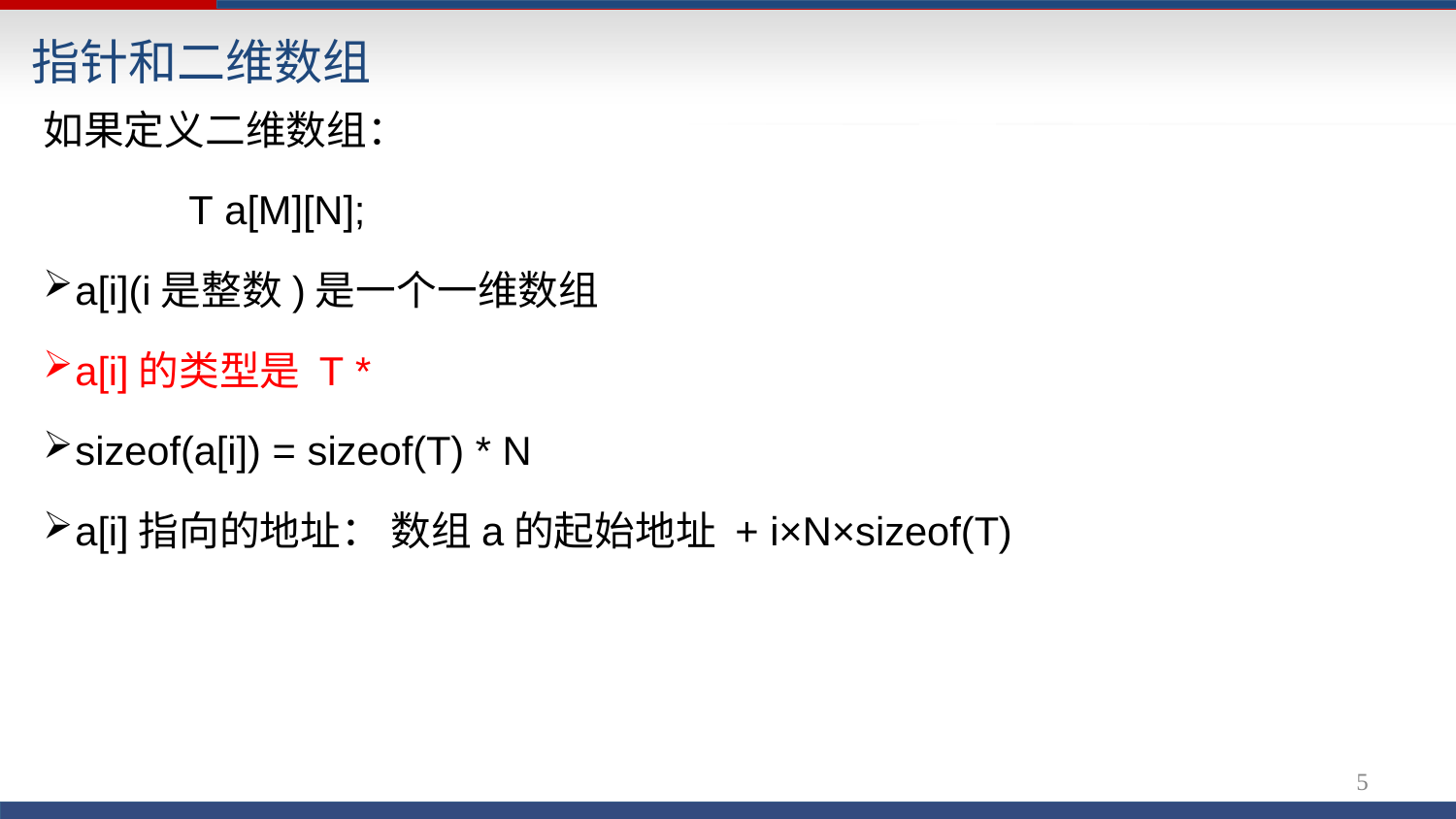

# 指针和二维数组
如果定义二维数组：

T a[M][N];

a[i](i是整数)是一个一维数组

a[i]的类型是 T *

sizeof(a[i]) = sizeof(T) * N

a[i]指向的地址： 数组a的起始地址 + i×N×sizeof(T)
5